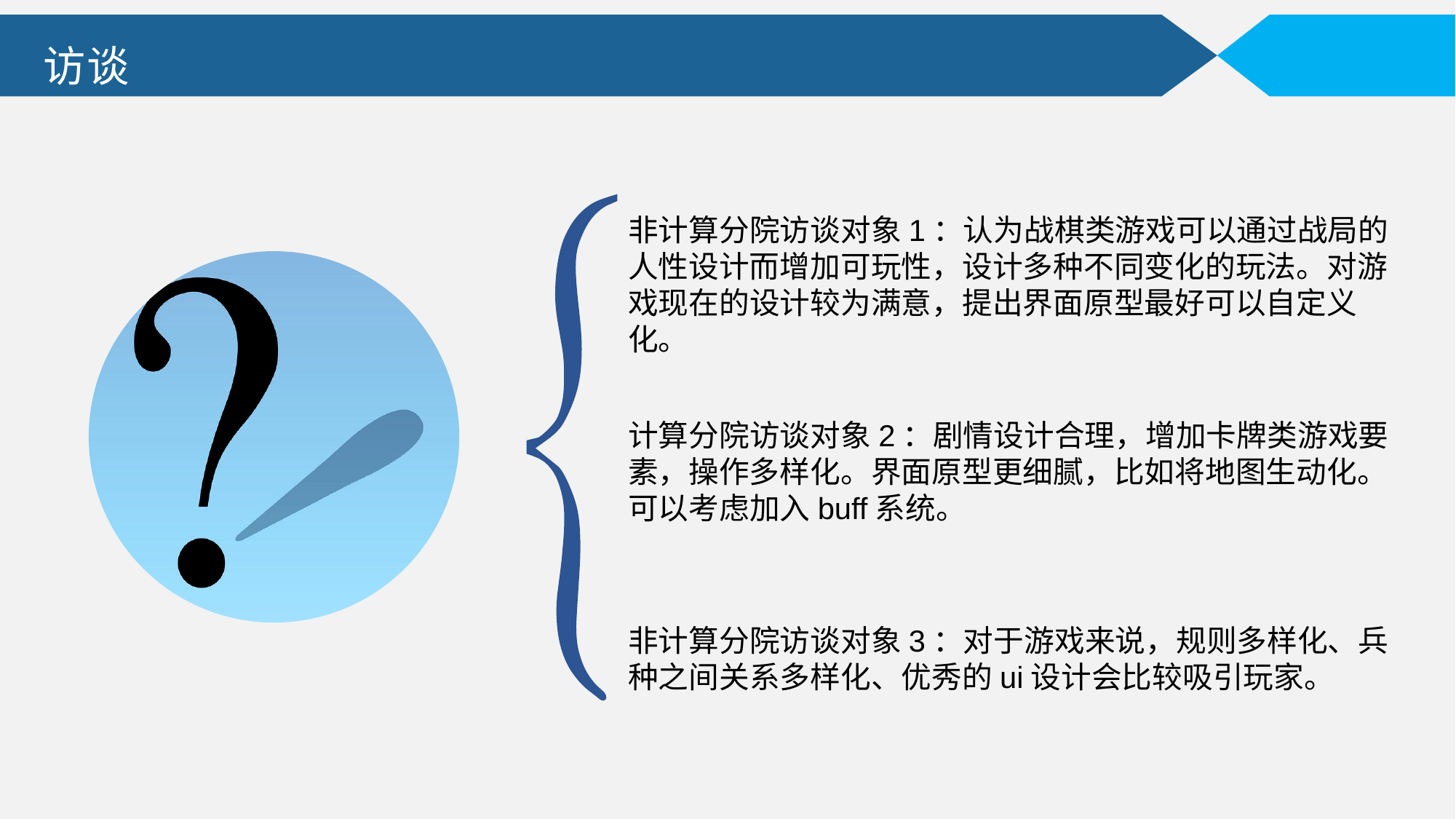

访谈

非计算分院访谈对象1：认为战棋类游戏可以通过战局的人性设计而增加可玩性，设计多种不同变化的玩法。对游戏现在的设计较为满意，提出界面原型最好可以自定义化。

计算分院访谈对象2：剧情设计合理，增加卡牌类游戏要素，操作多样化。界面原型更细腻，比如将地图生动化。可以考虑加入buff系统。
非计算分院访谈对象3：对于游戏来说，规则多样化、兵种之间关系多样化、优秀的ui设计会比较吸引玩家。